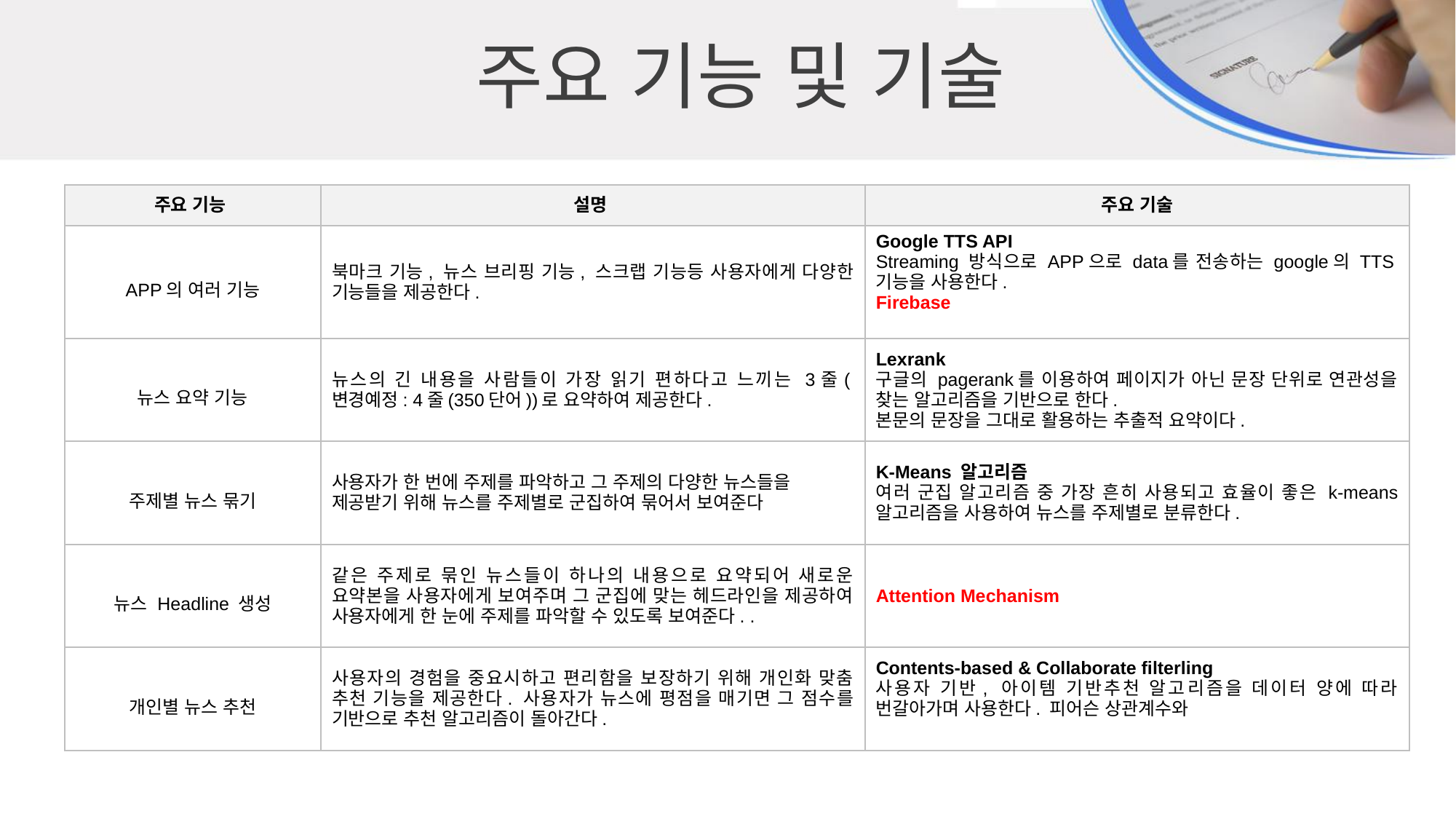

주요 기능 및 기술
| 주요 기능 | 설명 | 주요 기술 |
| --- | --- | --- |
| APP의 여러 기능 | 북마크 기능, 뉴스 브리핑 기능, 스크랩 기능등 사용자에게 다양한 기능들을 제공한다. | Google TTS API Streaming 방식으로 APP으로 data를 전송하는 google의 TTS기능을 사용한다. Firebase |
| 뉴스 요약 기능 | 뉴스의 긴 내용을 사람들이 가장 읽기 편하다고 느끼는 3줄(변경예정: 4줄(350단어))로 요약하여 제공한다. | Lexrank 구글의 pagerank를 이용하여 페이지가 아닌 문장 단위로 연관성을 찾는 알고리즘을 기반으로 한다. 본문의 문장을 그대로 활용하는 추출적 요약이다. |
| 주제별 뉴스 묶기 | 사용자가 한 번에 주제를 파악하고 그 주제의 다양한 뉴스들을 제공받기 위해 뉴스를 주제별로 군집하여 묶어서 보여준다 | K-Means 알고리즘 여러 군집 알고리즘 중 가장 흔히 사용되고 효율이 좋은 k-means 알고리즘을 사용하여 뉴스를 주제별로 분류한다. |
| 뉴스 Headline 생성 | 같은 주제로 묶인 뉴스들이 하나의 내용으로 요약되어 새로운 요약본을 사용자에게 보여주며 그 군집에 맞는 헤드라인을 제공하여 사용자에게 한 눈에 주제를 파악할 수 있도록 보여준다. . | Attention Mechanism |
| 개인별 뉴스 추천 | 사용자의 경험을 중요시하고 편리함을 보장하기 위해 개인화 맞춤 추천 기능을 제공한다. 사용자가 뉴스에 평점을 매기면 그 점수를 기반으로 추천 알고리즘이 돌아간다. | Contents-based & Collaborate filterling 사용자 기반, 아이템 기반추천 알고리즘을 데이터 양에 따라 번갈아가며 사용한다. 피어슨 상관계수와 |